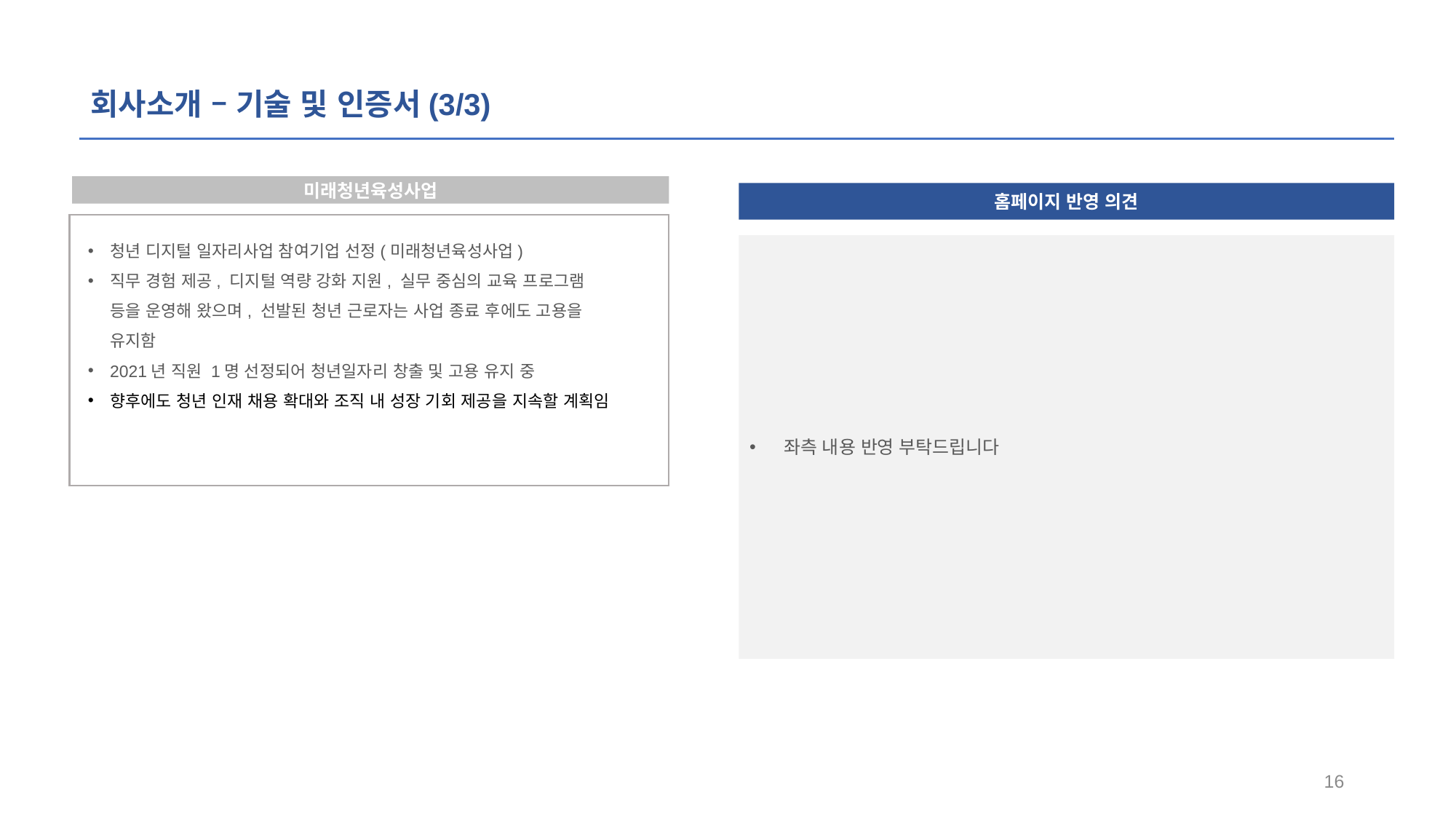

회사소개 – 기술 및 인증서(3/3)
미래청년육성사업
홈페이지 반영 의견

청년 디지털 일자리사업 참여기업 선정(미래청년육성사업)
직무 경험 제공, 디지털 역량 강화 지원, 실무 중심의 교육 프로그램 등을 운영해 왔으며, 선발된 청년 근로자는 사업 종료 후에도 고용을 유지함
2021년 직원 1명 선정되어 청년일자리 창출 및 고용 유지 중
향후에도 청년 인재 채용 확대와 조직 내 성장 기회 제공을 지속할 계획임
좌측 내용 반영 부탁드립니다
16